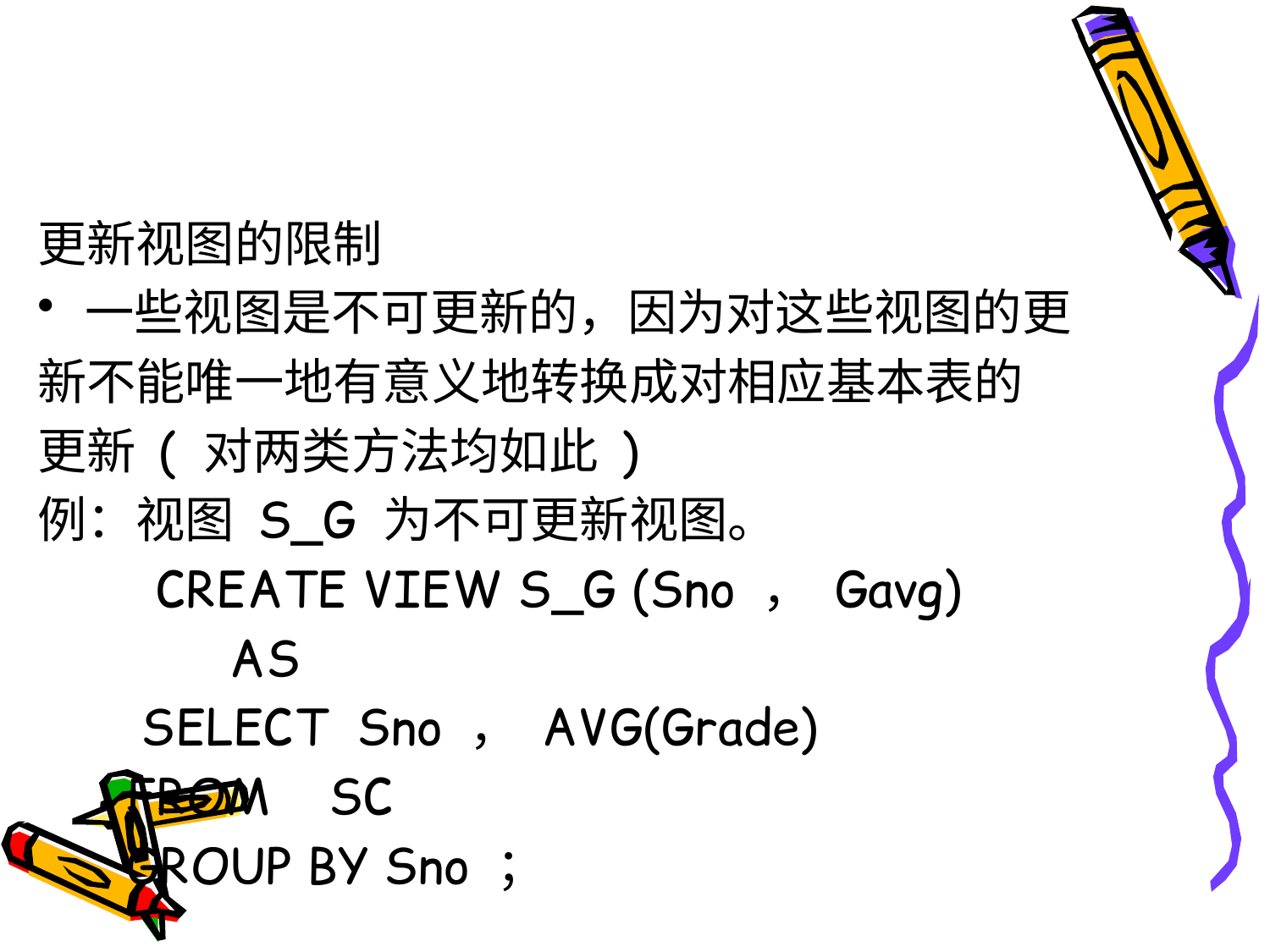

#
更新视图的限制
一些视图是不可更新的，因为对这些视图的更
新不能唯一地有意义地转换成对相应基本表的
更新 ( 对两类方法均如此 )
例：视图 S_G 为不可更新视图。
        CREATE VIEW S_G (Sno ， Gavg)
             AS
       SELECT  Sno ， AVG(Grade)
      FROM    SC
      GROUP BY Sno ；